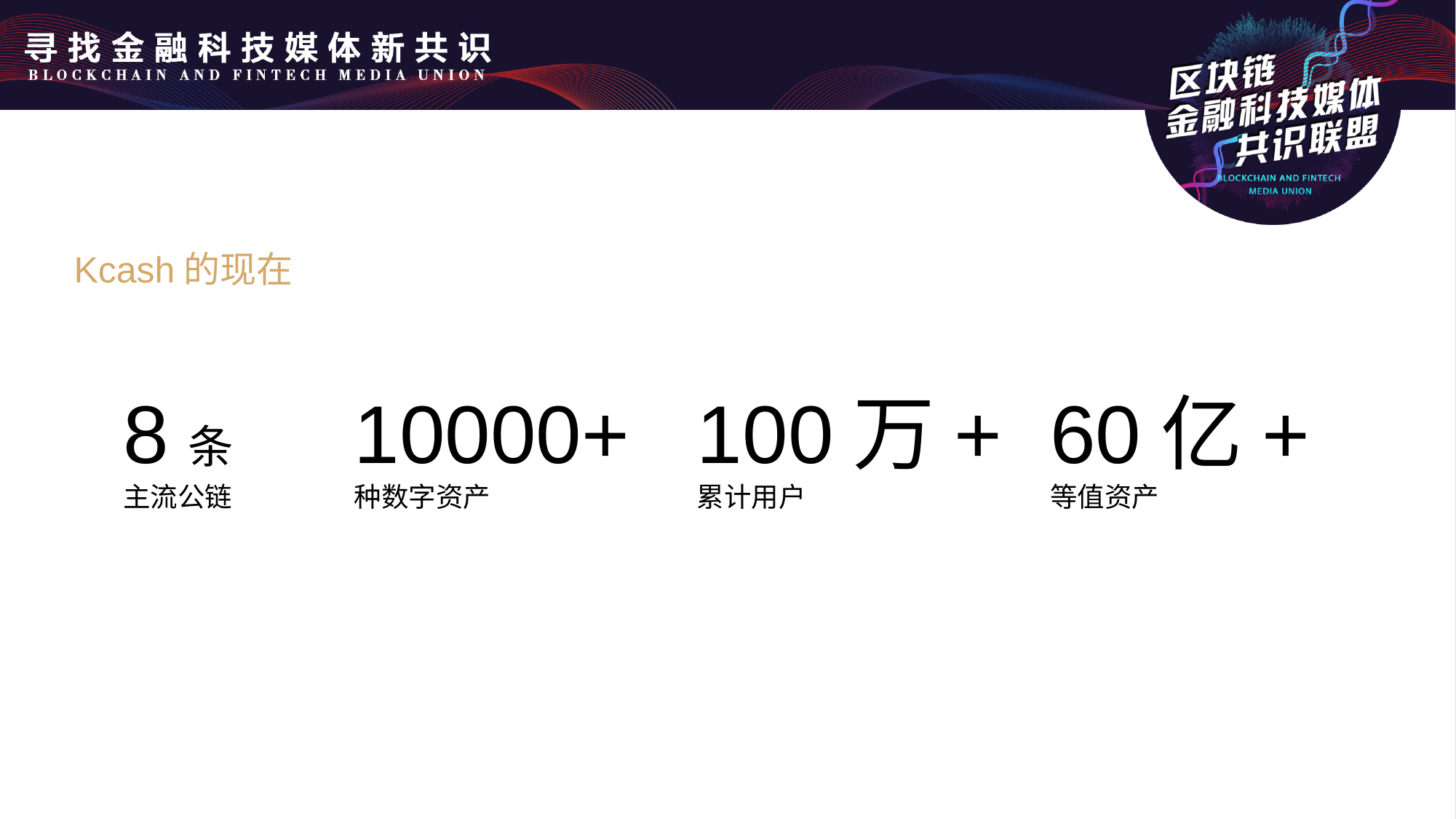

Kcash的现在
10000+
种数字资产
100万+
累计用户
60亿+
等值资产
8条
主流公链